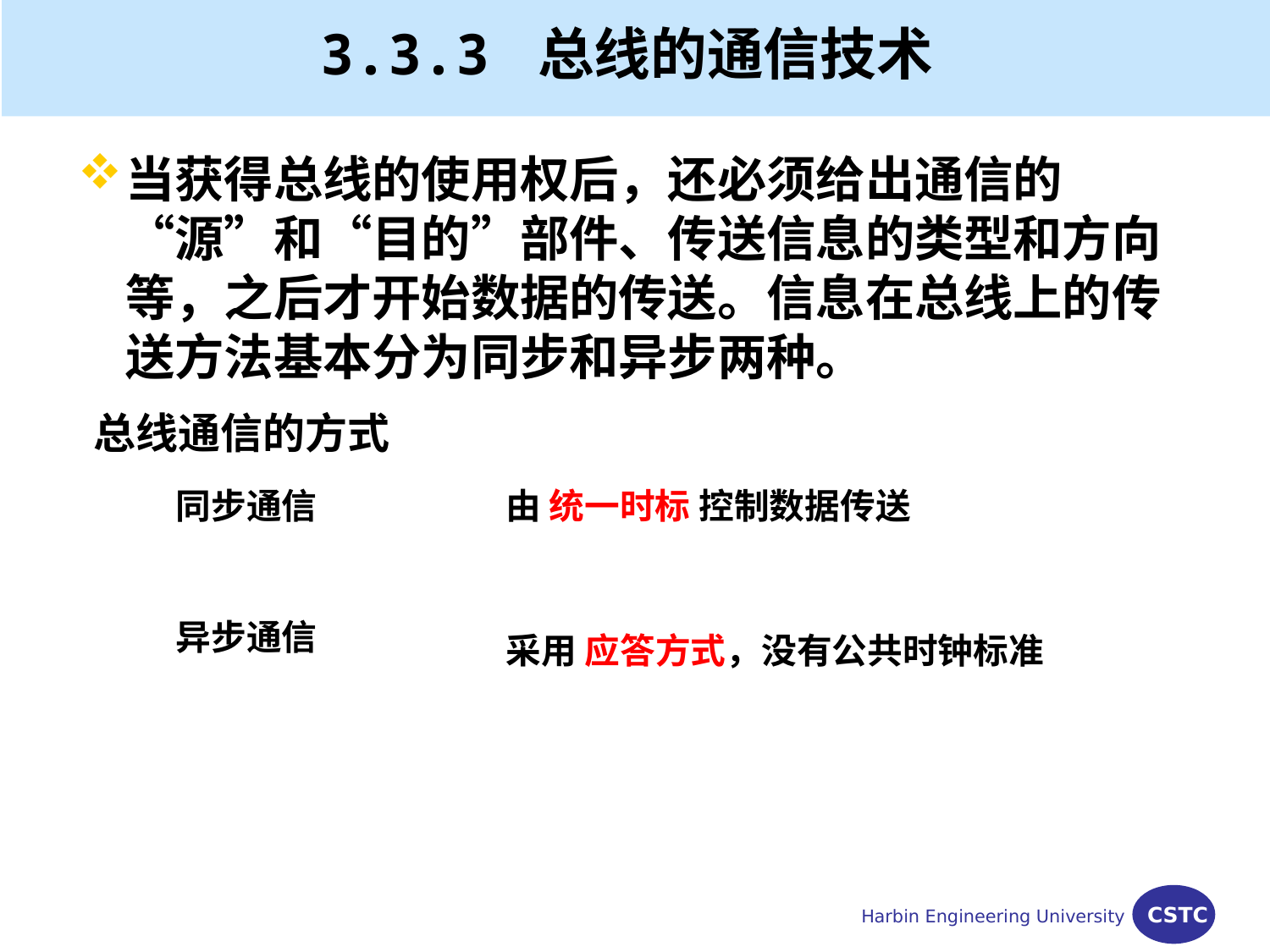

# 3.3.3 总线的通信技术
当获得总线的使用权后，还必须给出通信的“源”和“目的”部件、传送信息的类型和方向等，之后才开始数据的传送。信息在总线上的传送方法基本分为同步和异步两种。
总线通信的方式
同步通信
异步通信

由 统一时标 控制数据传送
采用 应答方式，没有公共时钟标准
Harbin Engineering University